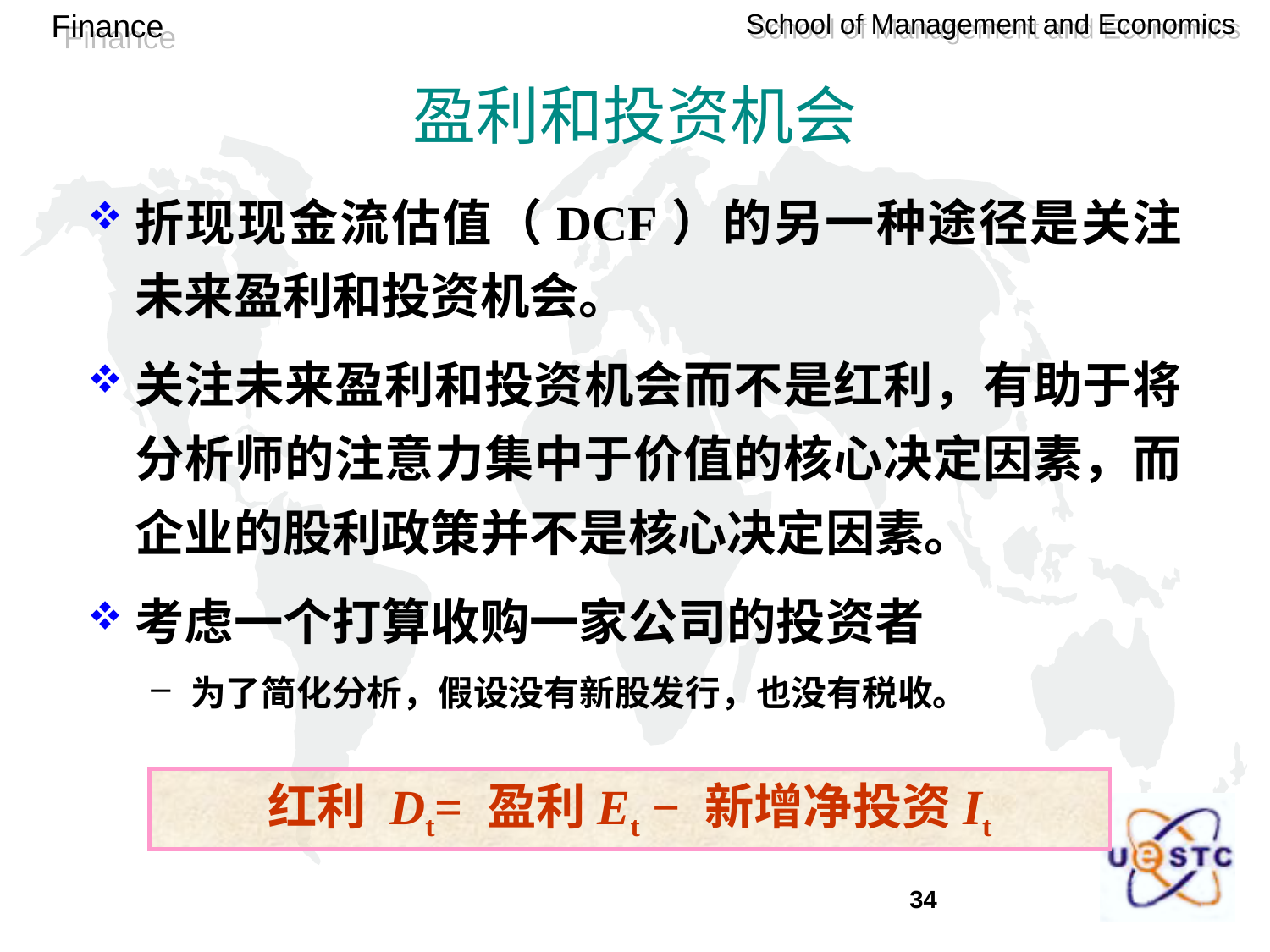

盈利和投资机会
折现现金流估值（DCF）的另一种途径是关注未来盈利和投资机会。
关注未来盈利和投资机会而不是红利，有助于将分析师的注意力集中于价值的核心决定因素，而企业的股利政策并不是核心决定因素。
考虑一个打算收购一家公司的投资者
为了简化分析，假设没有新股发行，也没有税收。
红利 Dt= 盈利Et − 新增净投资It